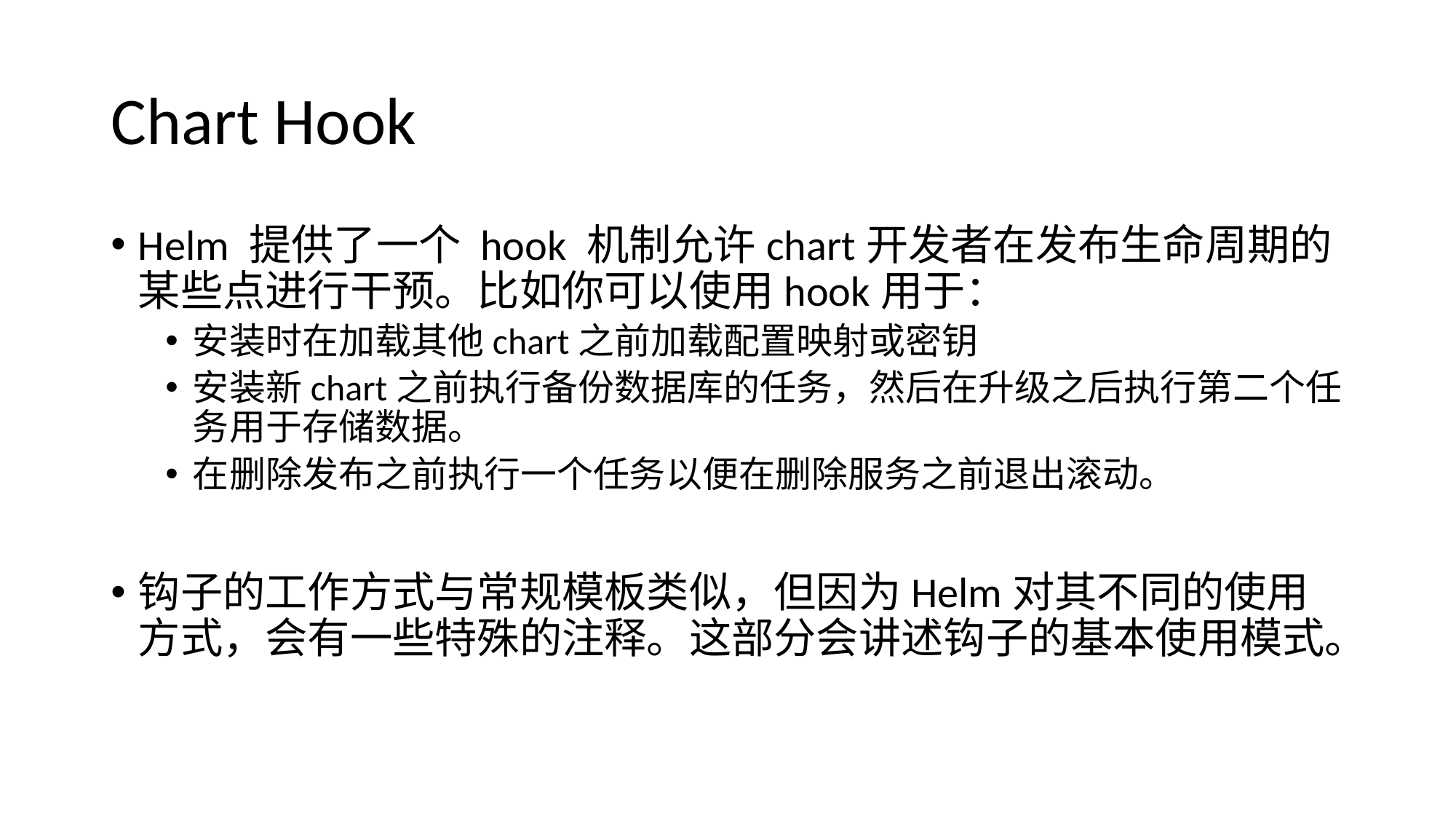

# Chart Hook
Helm 提供了一个 hook 机制允许chart开发者在发布生命周期的某些点进行干预。比如你可以使用hook用于：
安装时在加载其他chart之前加载配置映射或密钥
安装新chart之前执行备份数据库的任务，然后在升级之后执行第二个任务用于存储数据。
在删除发布之前执行一个任务以便在删除服务之前退出滚动。

钩子的工作方式与常规模板类似，但因为Helm对其不同的使用方式，会有一些特殊的注释。这部分会讲述钩子的基本使用模式。